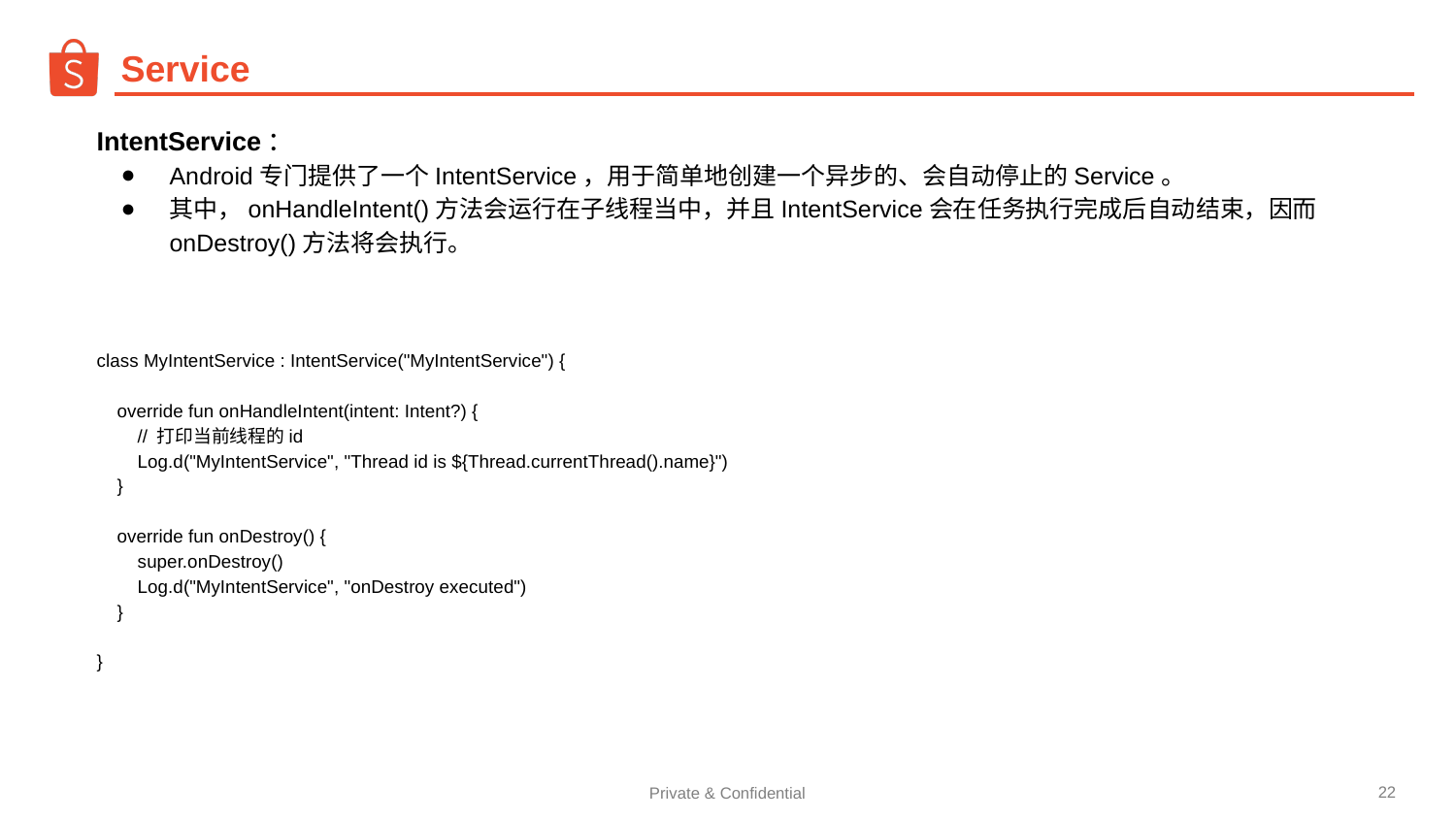

# Service
IntentService：
Android专门提供了一个IntentService，用于简单地创建一个异步的、会自动停止的Service。
其中，onHandleIntent()方法会运行在子线程当中，并且IntentService会在任务执行完成后自动结束，因而onDestroy()方法将会执行。
class MyIntentService : IntentService("MyIntentService") {

    override fun onHandleIntent(intent: Intent?) {
        // 打印当前线程的id
        Log.d("MyIntentService", "Thread id is ${Thread.currentThread().name}")
    }

    override fun onDestroy() {
        super.onDestroy()
        Log.d("MyIntentService", "onDestroy executed")
    }

}
 01

简介
22